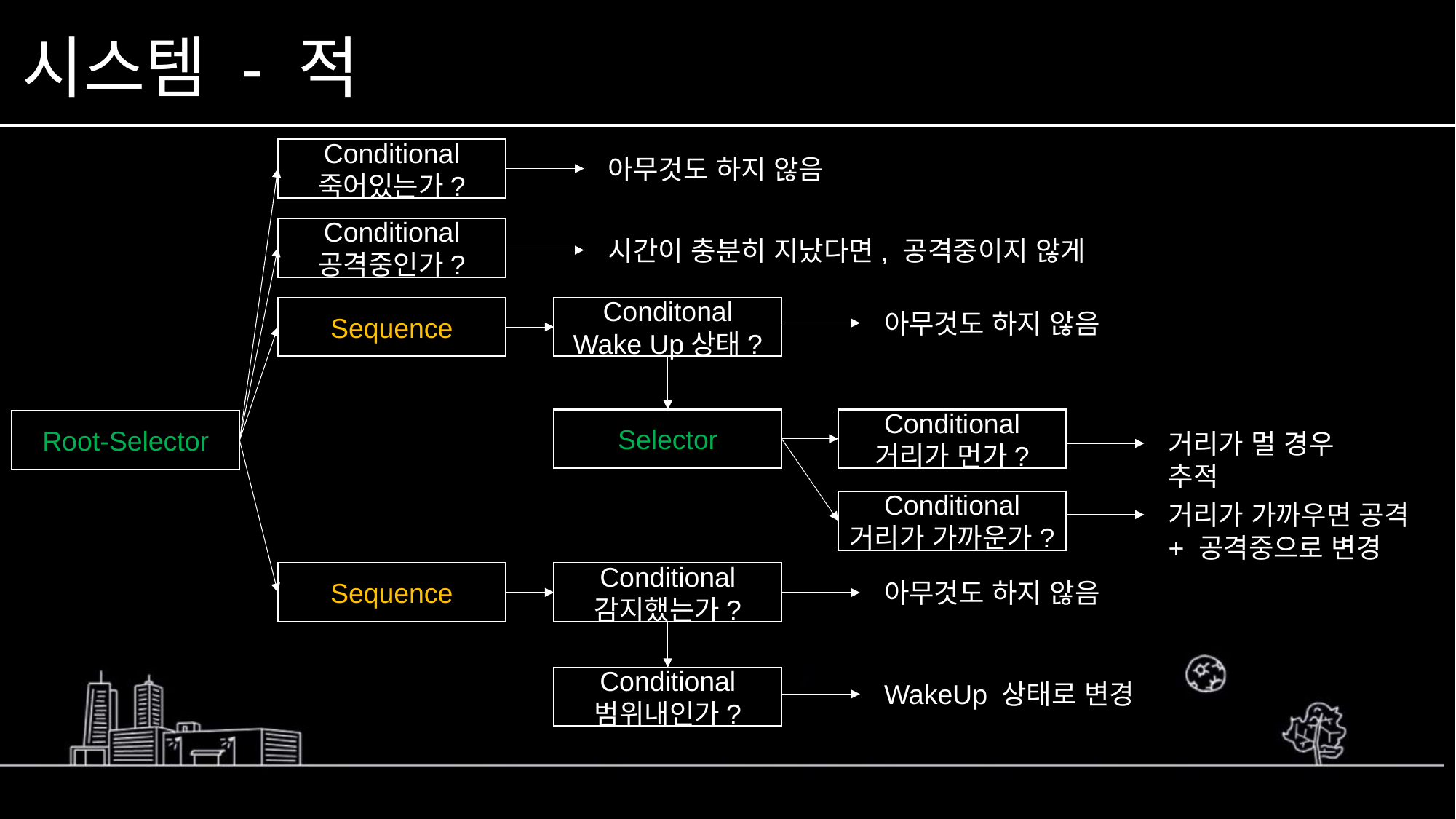

# 시스템 - 적
Conditional
죽어있는가?
아무것도 하지 않음
Conditional
공격중인가?
시간이 충분히 지났다면, 공격중이지 않게
Sequence
Conditonal
Wake Up상태?
아무것도 하지 않음
Selector
Conditional
거리가 먼가?
Root-Selector
거리가 멀 경우 추적
Conditional
거리가 가까운가?
거리가 가까우면 공격
+ 공격중으로 변경
Sequence
Conditional
감지했는가?
아무것도 하지 않음
Conditional
범위내인가?
WakeUp 상태로 변경